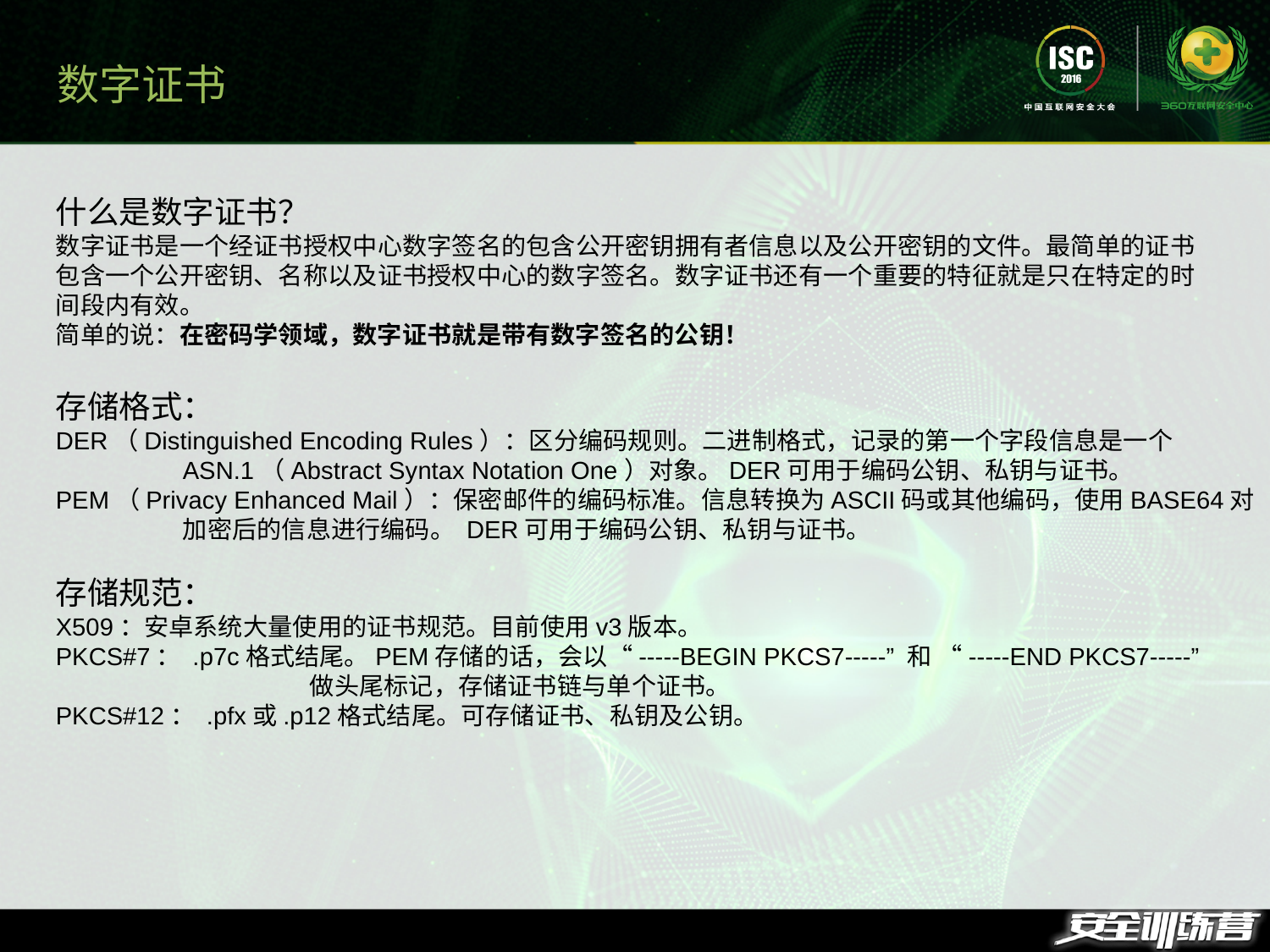

数字证书
什么是数字证书？
数字证书是一个经证书授权中心数字签名的包含公开密钥拥有者信息以及公开密钥的文件。最简单的证书
包含一个公开密钥、名称以及证书授权中心的数字签名。数字证书还有一个重要的特征就是只在特定的时
间段内有效。
简单的说：在密码学领域，数字证书就是带有数字签名的公钥！

存储格式：
DER（Distinguished Encoding Rules）：区分编码规则。二进制格式，记录的第一个字段信息是一个
	ASN.1（Abstract Syntax Notation One）对象。DER可用于编码公钥、私钥与证书。
PEM（Privacy Enhanced Mail）：保密邮件的编码标准。信息转换为ASCII码或其他编码，使用BASE64对
	加密后的信息进行编码。 DER可用于编码公钥、私钥与证书。

存储规范：
X509：安卓系统大量使用的证书规范。目前使用v3版本。
PKCS#7： .p7c格式结尾。PEM存储的话，会以“-----BEGIN PKCS7-----” 和 “-----END PKCS7-----”
		做头尾标记，存储证书链与单个证书。
PKCS#12： .pfx或.p12格式结尾。可存储证书、私钥及公钥。